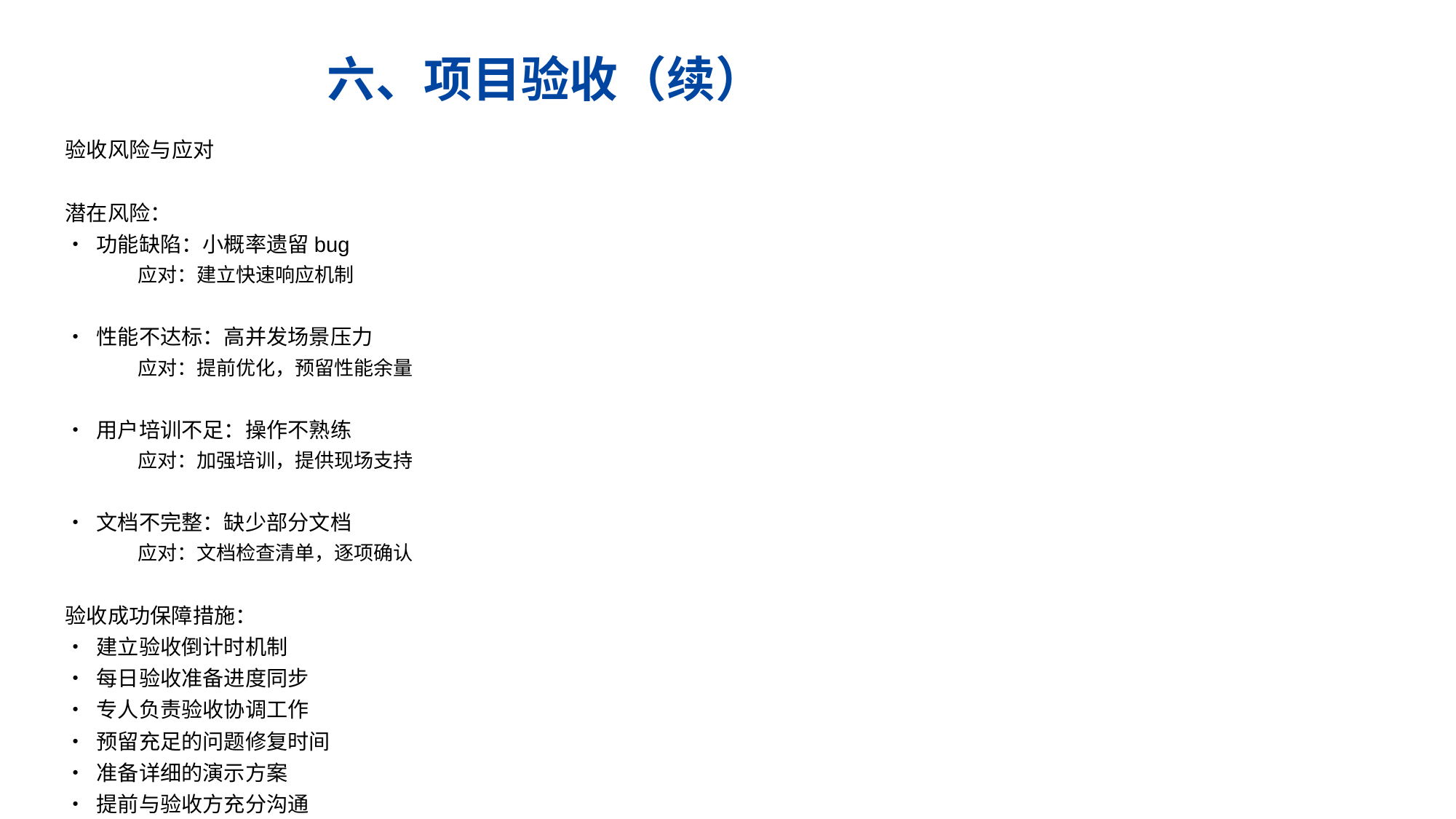

六、项目验收（续）
验收风险与应对

潜在风险：
• 功能缺陷：小概率遗留bug
   应对：建立快速响应机制

• 性能不达标：高并发场景压力
   应对：提前优化，预留性能余量

• 用户培训不足：操作不熟练
   应对：加强培训，提供现场支持

• 文档不完整：缺少部分文档
   应对：文档检查清单，逐项确认

验收成功保障措施：
• 建立验收倒计时机制
• 每日验收准备进度同步
• 专人负责验收协调工作
• 预留充足的问题修复时间
• 准备详细的演示方案
• 提前与验收方充分沟通